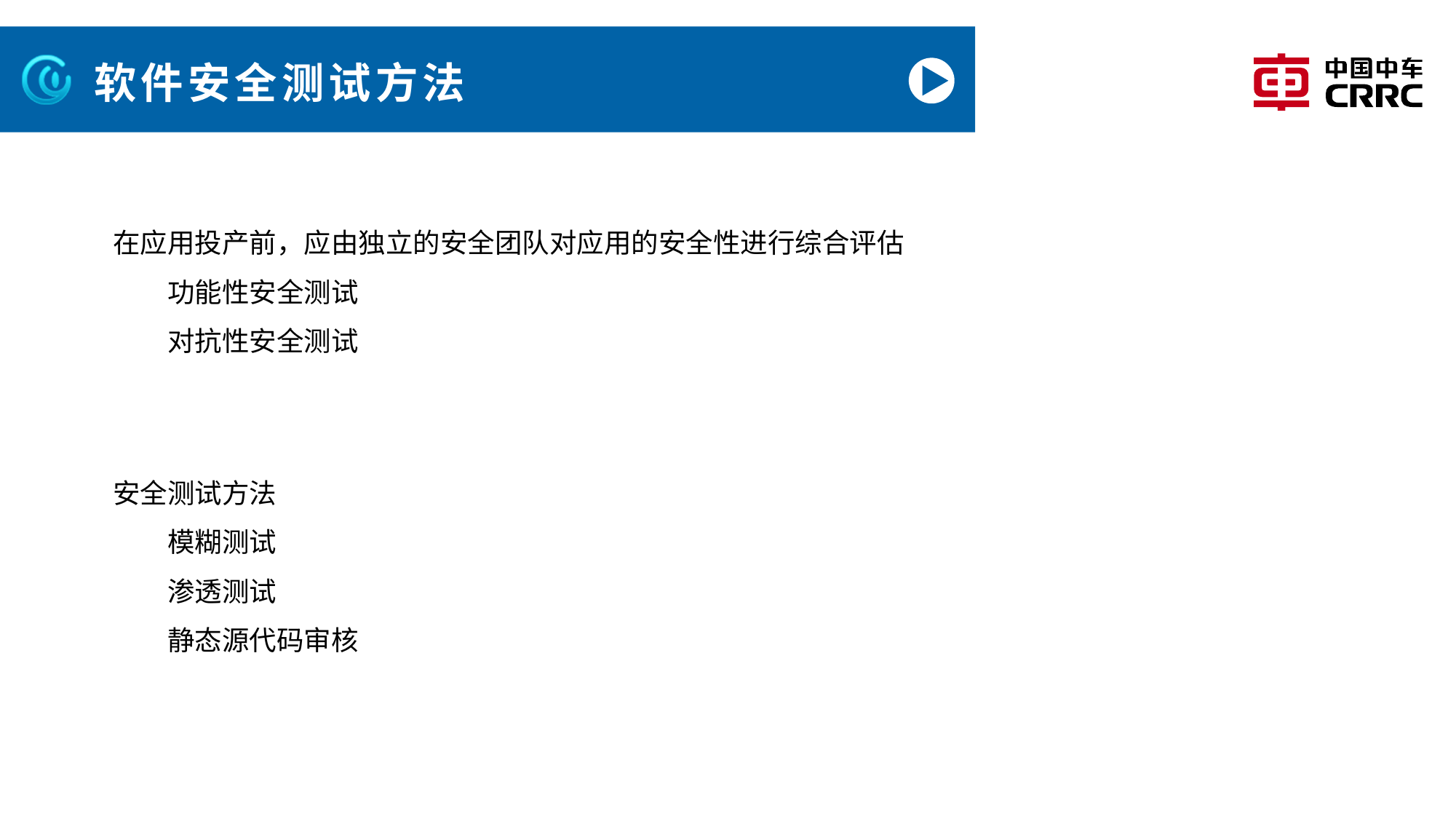

# 软件安全测试方法
在应用投产前，应由独立的安全团队对应用的安全性进行综合评估
功能性安全测试
对抗性安全测试
安全测试方法
模糊测试
渗透测试
静态源代码审核
86